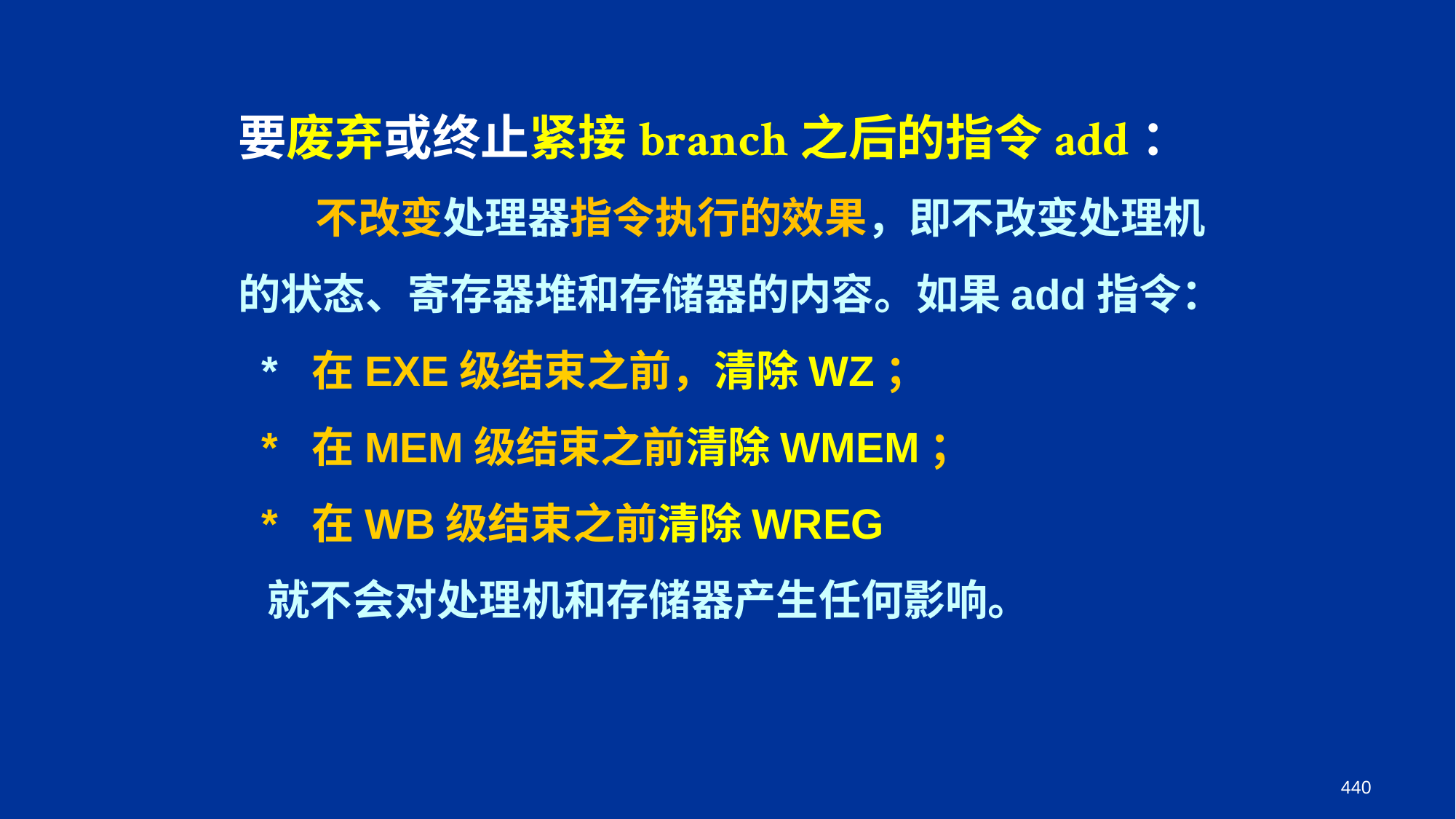

要废弃或终止紧接branch之后的指令add：
       不改变处理器指令执行的效果，即不改变处理机的状态、寄存器堆和存储器的内容。如果add指令：
  *  在EXE级结束之前，清除WZ；
  *  在MEM级结束之前清除WMEM；
  *  在WB级结束之前清除WREG
  就不会对处理机和存储器产生任何影响。
440